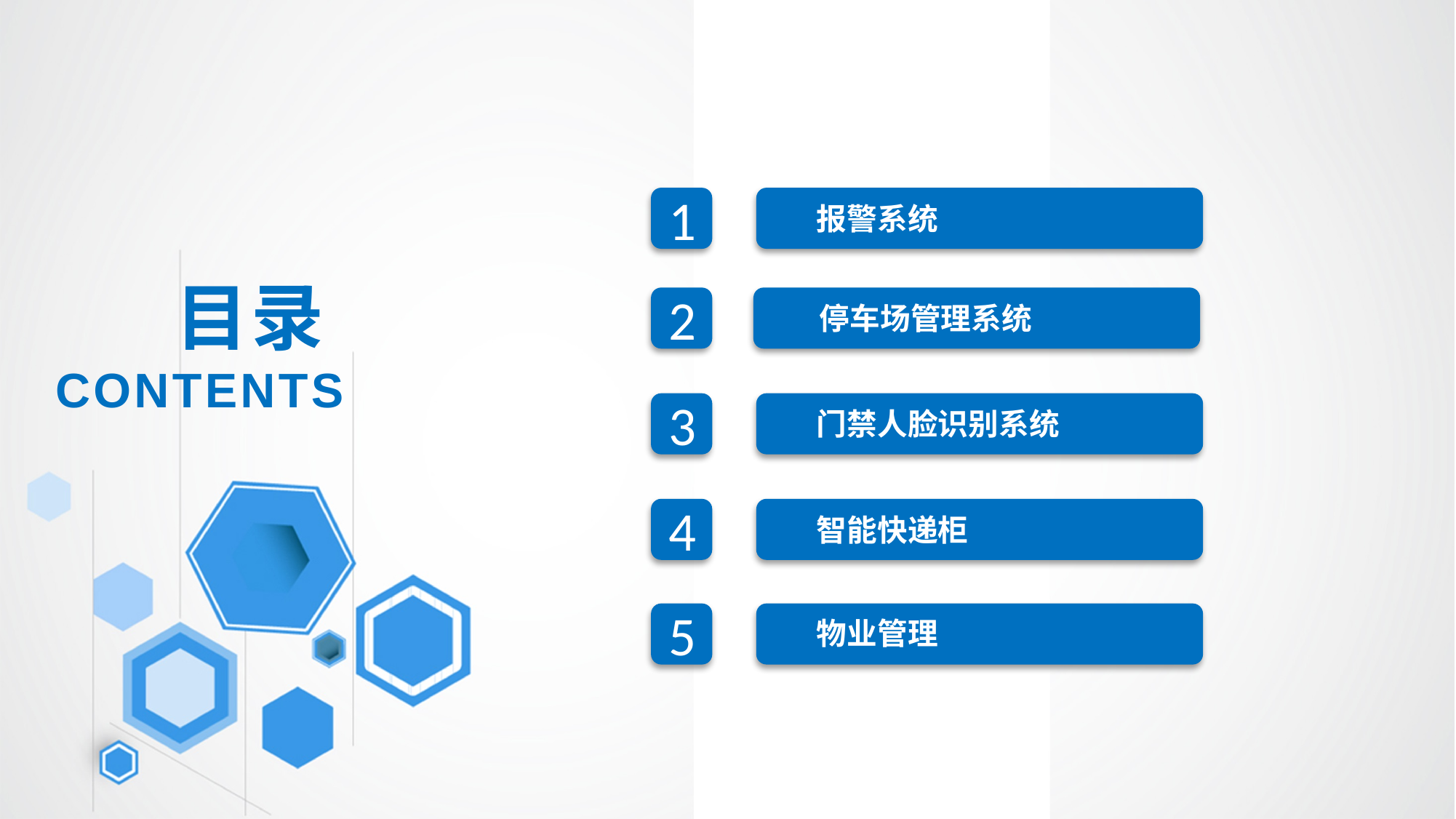

1

报警系统

目录
CONTENTS
2

停车场管理系统
3

门禁人脸识别系统
4

智能快递柜

5

物业管理